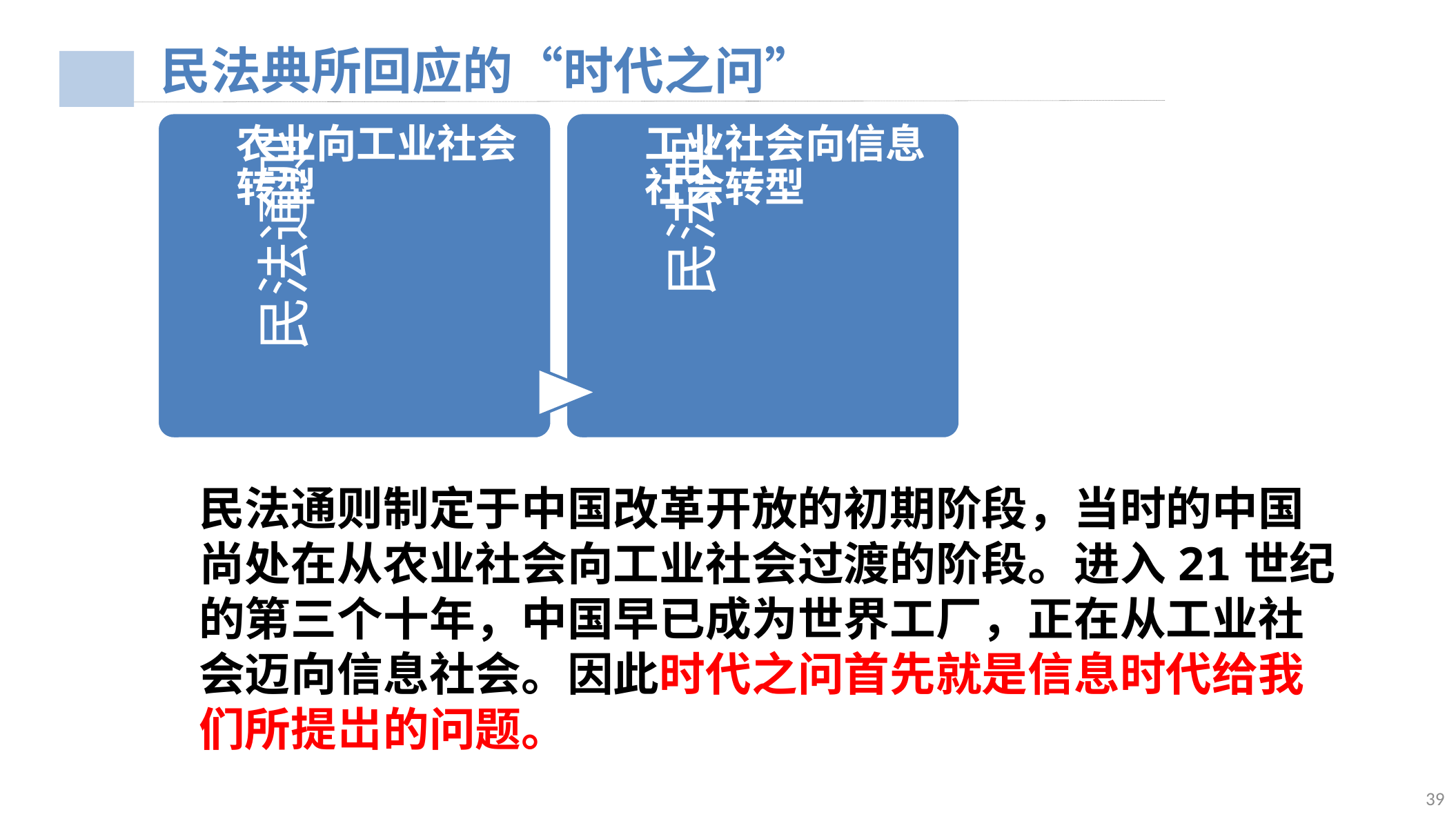

民法典所回应的“时代之问”

民法通则
农业向工业社会转型
民法典
工业社会向信息社会转型

民法通则制定于中国改革开放的初期阶段，当时的中国尚处在从农业社会向工业社会过渡的阶段。进入21世纪的第三个十年，中国早已成为世界工厂，正在从工业社会迈向信息社会。因此时代之问首先就是信息时代给我们所提岀的问题。
39